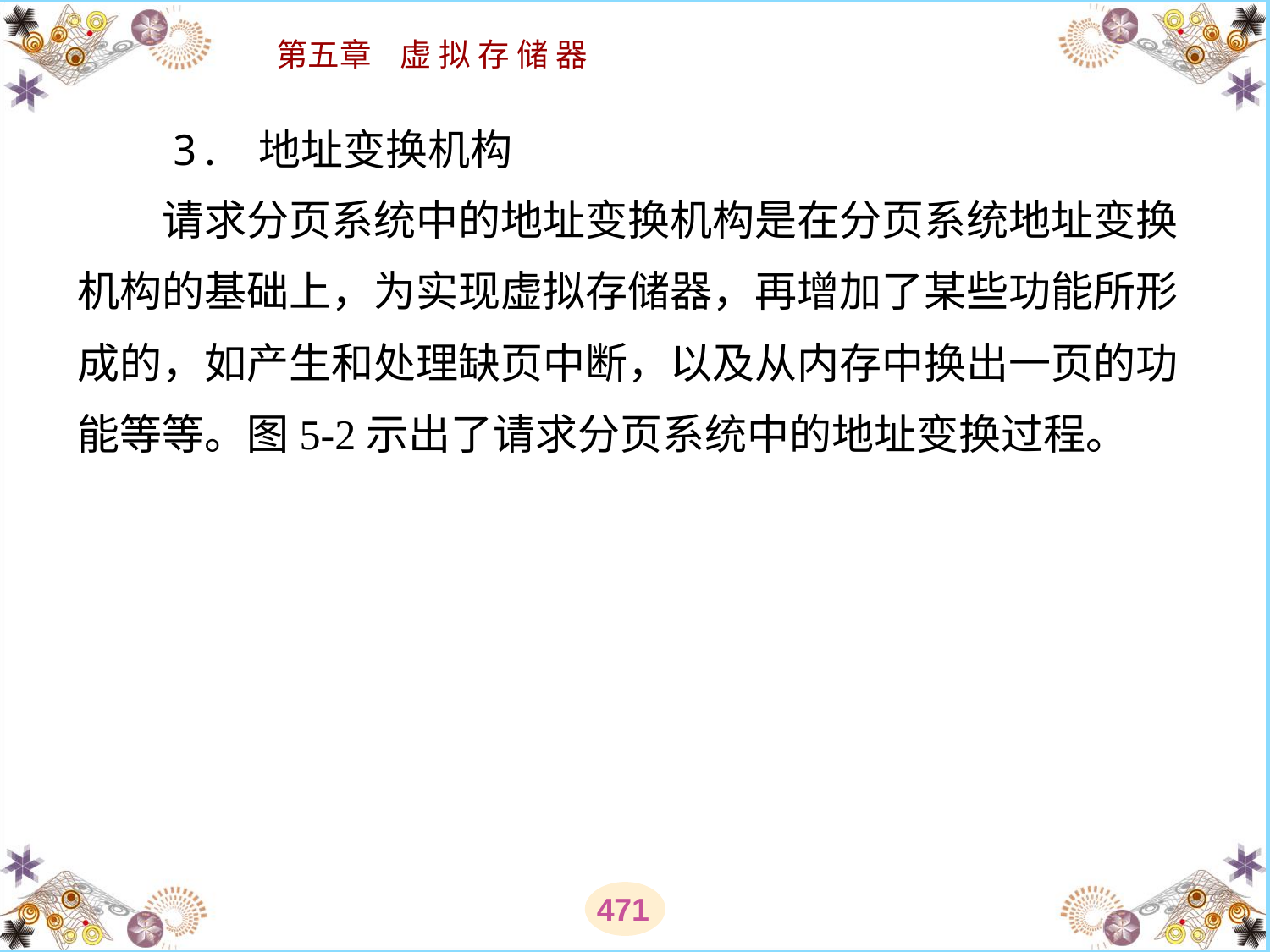

# 3. 地址变换机构 　　请求分页系统中的地址变换机构是在分页系统地址变换机构的基础上，为实现虚拟存储器，再增加了某些功能所形成的，如产生和处理缺页中断，以及从内存中换出一页的功能等等。图5-2示出了请求分页系统中的地址变换过程。